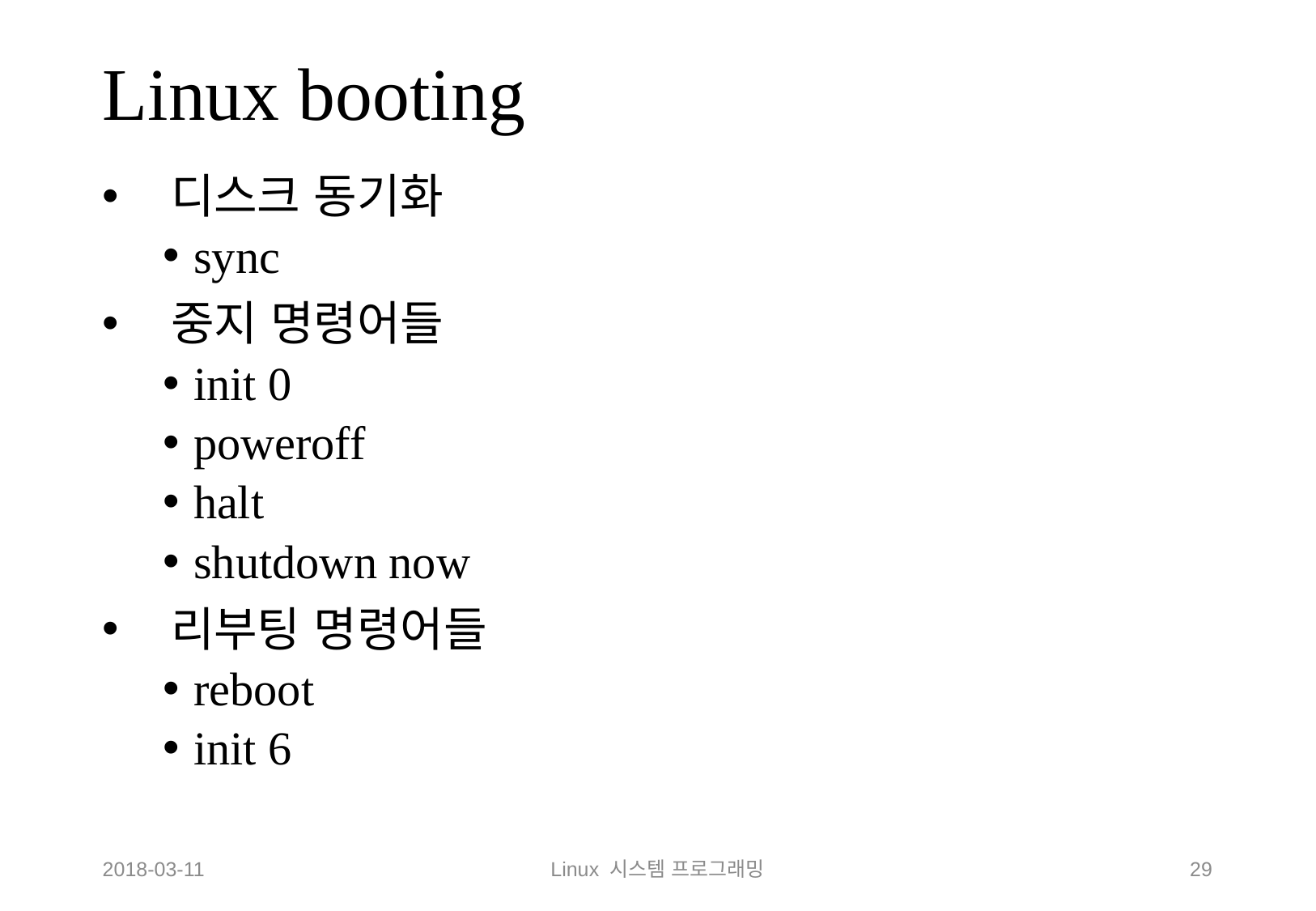

# Linux booting
디스크 동기화
sync
중지 명령어들
init 0
poweroff
halt
shutdown now
리부팅 명령어들
reboot
init 6
2018-03-11
Linux 시스템 프로그래밍
29